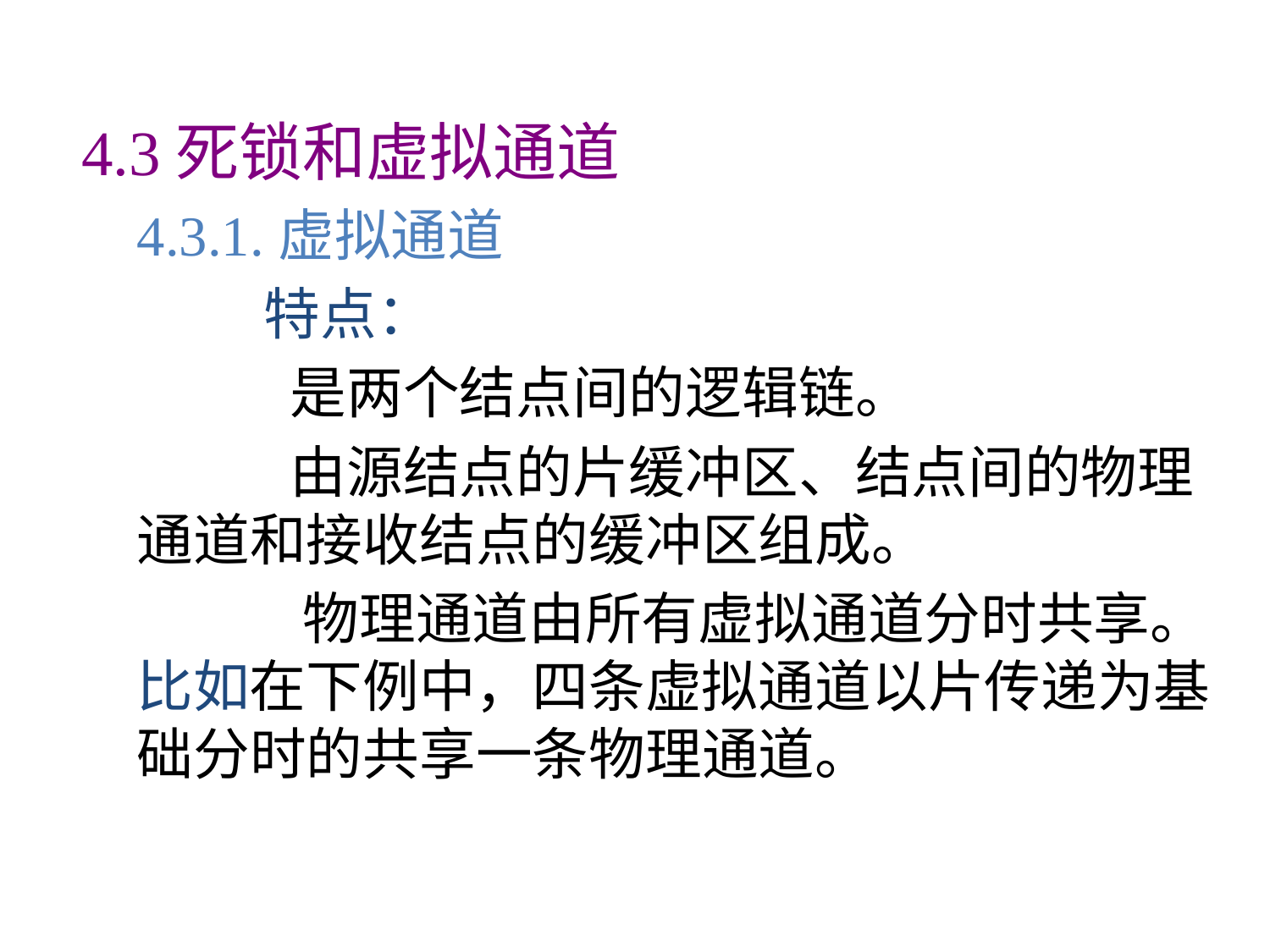

4.3死锁和虚拟通道
	4.3.1.虚拟通道
		特点：
		 是两个结点间的逻辑链。
		 由源结点的片缓冲区、结点间的物理通道和接收结点的缓冲区组成。
		  物理通道由所有虚拟通道分时共享。比如在下例中，四条虚拟通道以片传递为基础分时的共享一条物理通道。